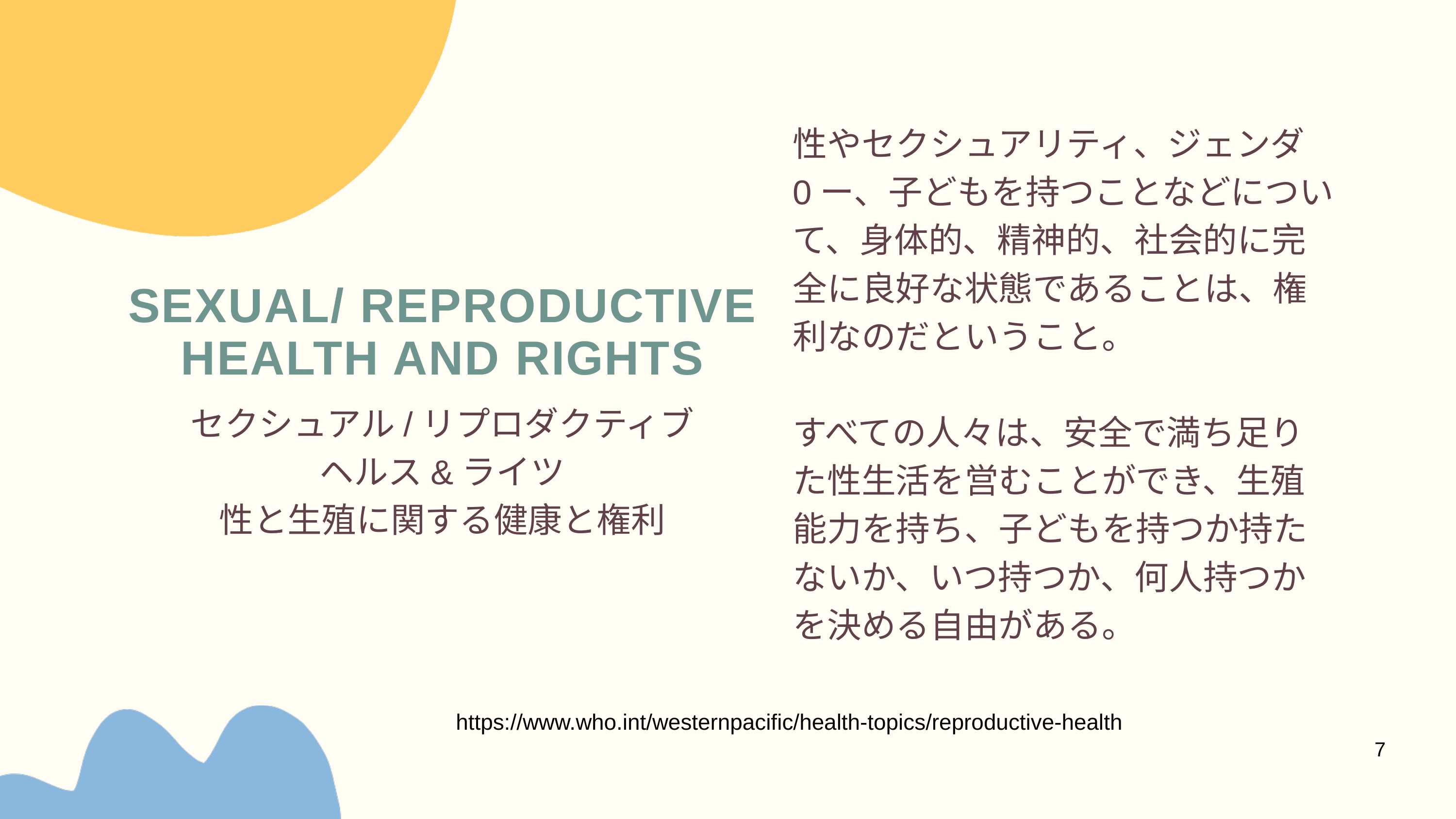

性やセクシュアリティ、ジェンダ0ー、子どもを持つことなどについて、身体的、精神的、社会的に完全に良好な状態であることは、権利なのだということ。

すべての人々は、安全で満ち足りた性生活を営むことができ、生殖能力を持ち、子どもを持つか持たないか、いつ持つか、何人持つかを決める自由がある。

SEXUAL/ REPRODUCTIVE
HEALTH AND RIGHTS

セクシュアル/リプロダクティブ
ヘルス&ライツ
性と生殖に関する健康と権利
https://www.who.int/westernpacific/health-topics/reproductive-health

7